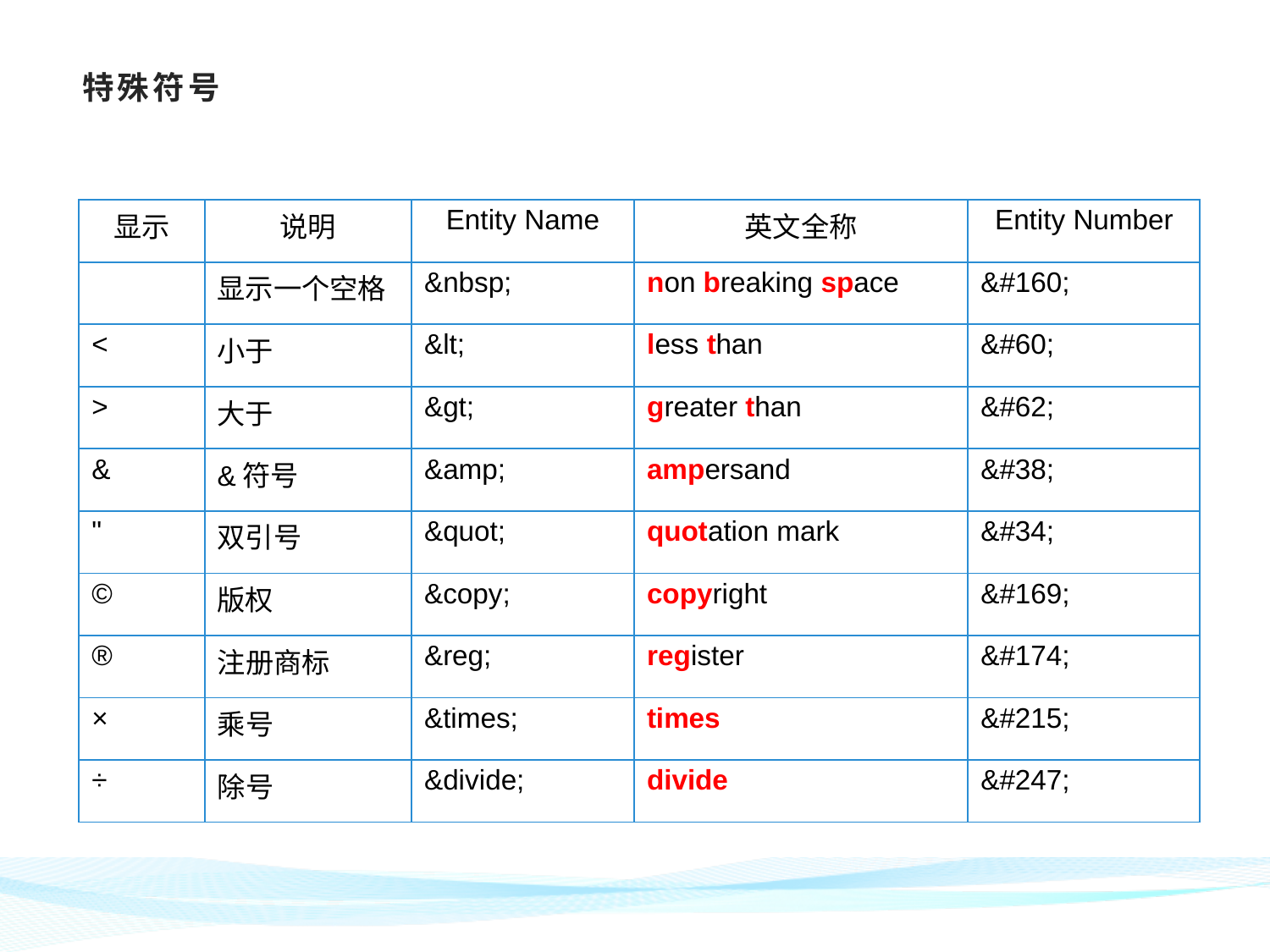

# 特殊符号
| 显示 | 说明 | Entity Name | 英文全称 | Entity Number |
| --- | --- | --- | --- | --- |
|  | 显示一个空格 | &nbsp; | non breaking space | &#160; |
| < | 小于 | &lt; | less than | &#60; |
| > | 大于 | &gt; | greater than | &#62; |
| & | &符号 | &amp; | ampersand | &#38; |
| " | 双引号 | &quot; | quotation mark | &#34; |
| © | 版权 | &copy; | copyright | &#169; |
| ® | 注册商标 | &reg; | register | &#174; |
| × | 乘号 | &times; | times | &#215; |
| ÷ | 除号 | &divide; | divide | &#247; |